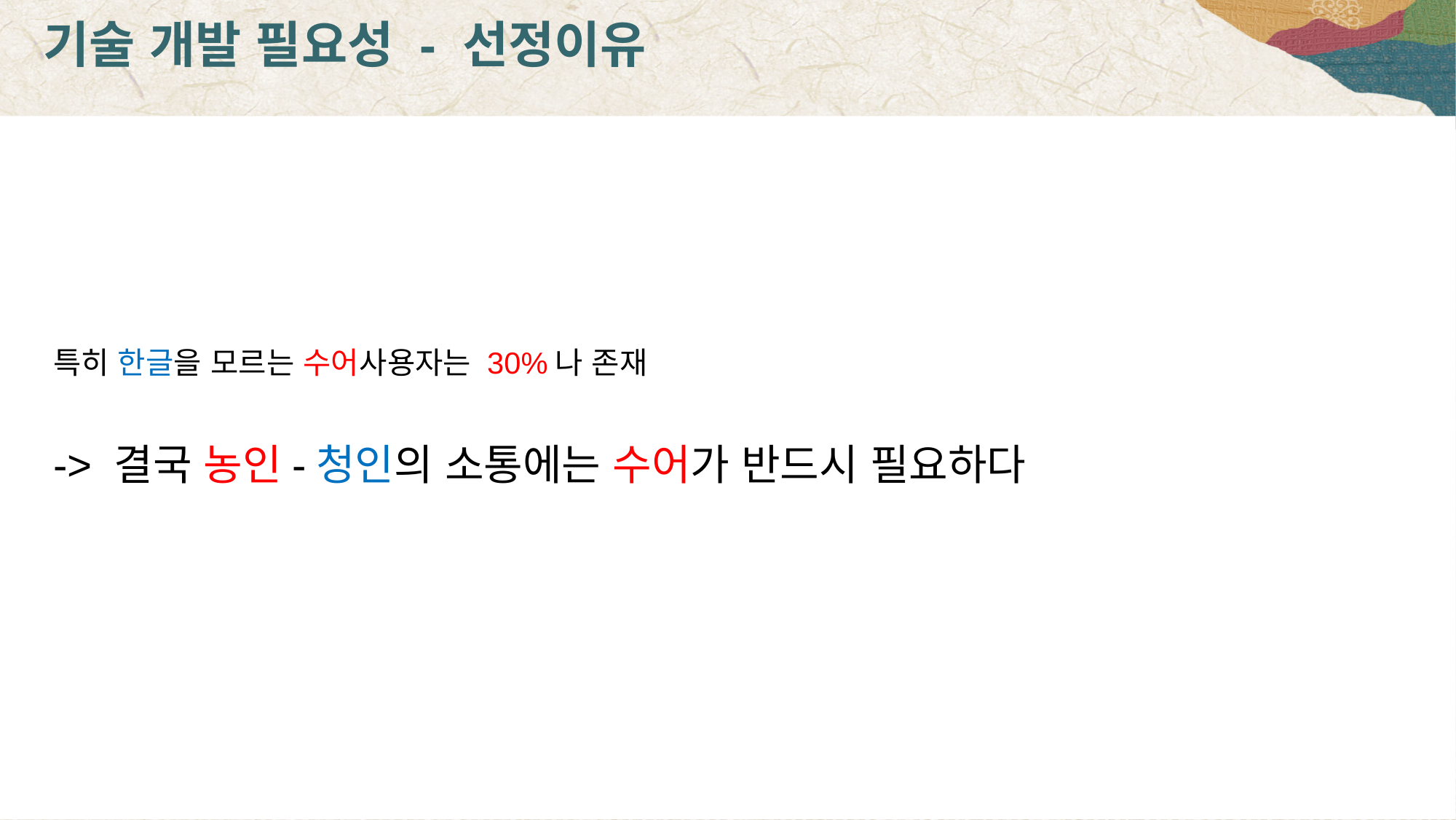

기술 개발 필요성 - 선정이유

특히 한글을 모르는 수어사용자는 30%나 존재

-> 결국 농인-청인의 소통에는 수어가 반드시 필요하다

그렇기 때문에 오로지 수어만을 이용해
본인의 의사를 전달 할 수 있으면 좋겠다고 생각!

->수어를 한국어로 번역 해주는 매개체가 필요하다고 생각